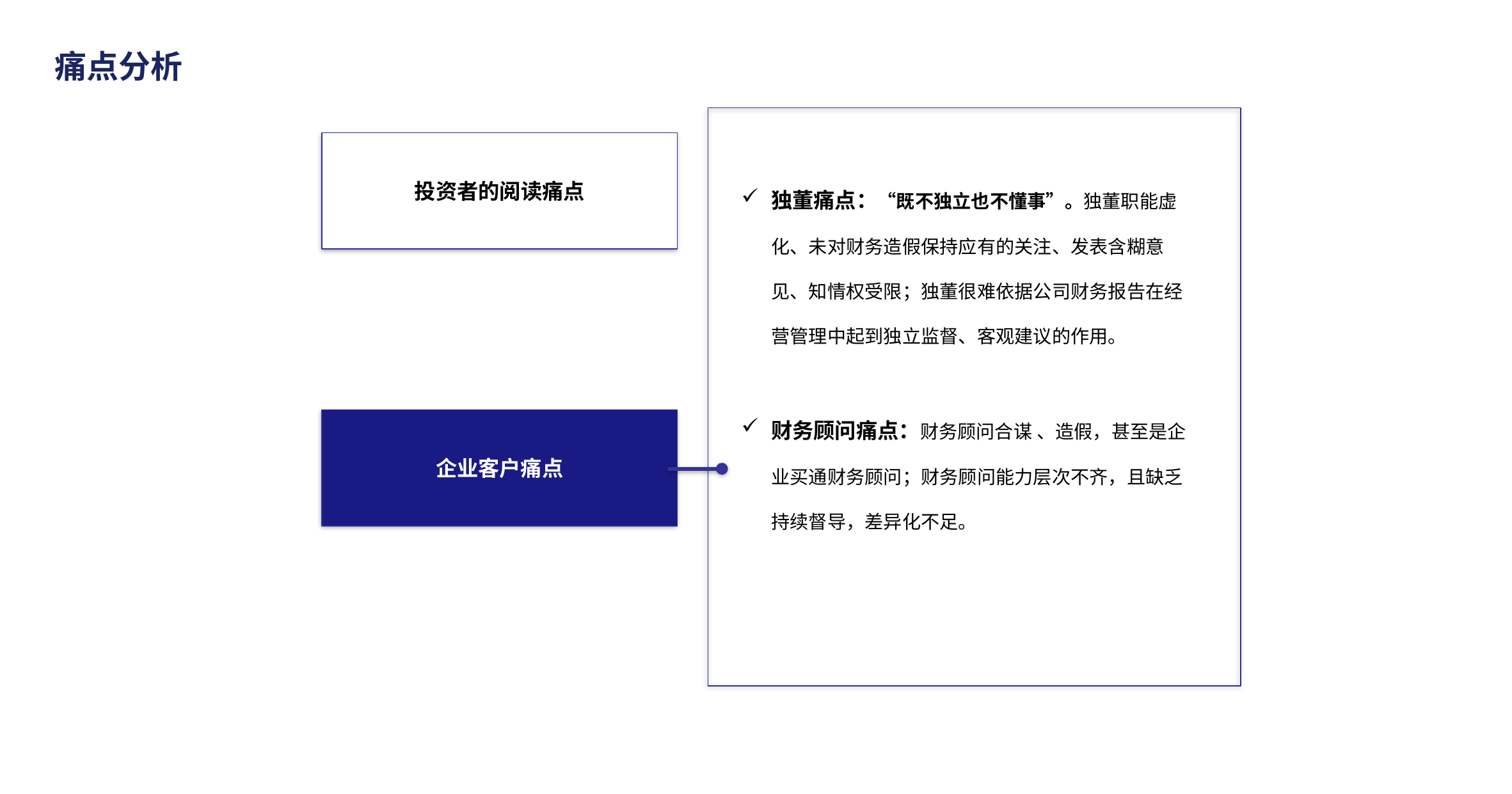

痛点分析

投资者的阅读痛点
独董痛点：“既不独立也不懂事”。独董职能虚化、未对财务造假保持应有的关注、发表含糊意见、知情权受限；独董很难依据公司财务报告在经营管理中起到独立监督、客观建议的作用。

财务顾问痛点：财务顾问合谋 、造假，甚至是企业买通财务顾问；财务顾问能力层次不齐，且缺乏持续督导，差异化不足。
企业客户痛点